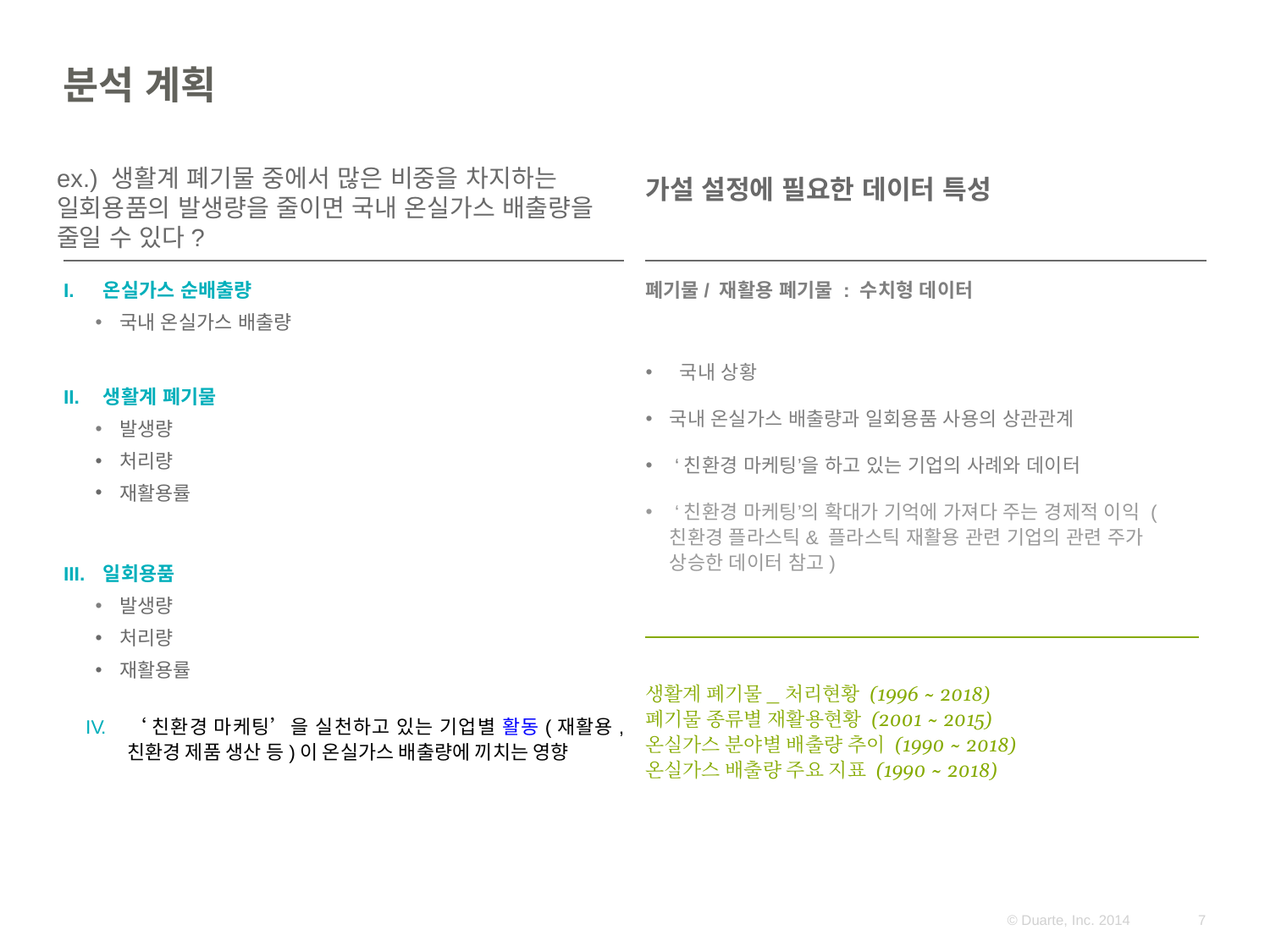

# 분석 계획
ex.) 생활계 폐기물 중에서 많은 비중을 차지하는 일회용품의 발생량을 줄이면 국내 온실가스 배출량을 줄일 수 있다?

가설 설정에 필요한 데이터 특성
온실가스 순배출량
국내 온실가스 배출량

생활계 폐기물
발생량
처리량
재활용률

일회용품
발생량
처리량
재활용률

‘친환경 마케팅’을 실천하고 있는 기업별 활동(재활용, 친환경 제품 생산 등)이 온실가스 배출량에 끼치는 영향

폐기물/ 재활용 폐기물 : 수치형 데이터

 국내 상황
국내 온실가스 배출량과 일회용품 사용의 상관관계
 ‘친환경 마케팅’을 하고 있는 기업의 사례와 데이터
 ‘친환경 마케팅’의 확대가 기억에 가져다 주는 경제적 이익 (친환경 플라스틱& 플라스틱 재활용 관련 기업의 관련 주가 상승한 데이터 참고)

생활계 폐기물_처리현황 (1996 ~ 2018)
폐기물 종류별 재활용현황 (2001 ~ 2015)
온실가스 분야별 배출량 추이 (1990 ~ 2018)
온실가스 배출량 주요 지표 (1990 ~ 2018)